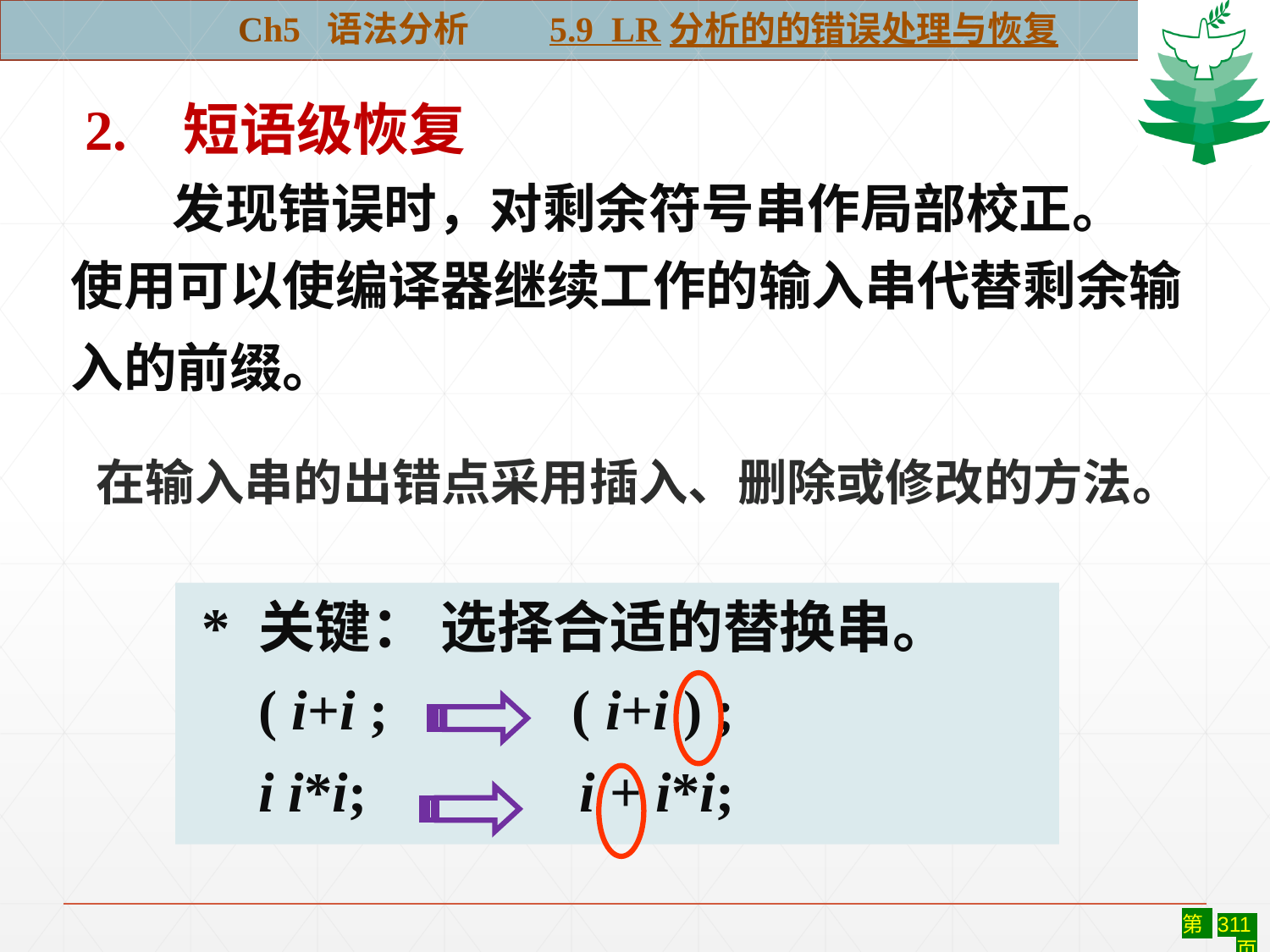

Ch5  语法分析         5.9  LR分析的的错误处理与恢复
 2.   短语级恢复
        发现错误时，对剩余符号串作局部校正。
使用可以使编译器继续工作的输入串代替剩余输
入的前缀。
#
 在输入串的出错点采用插入、删除或修改的方法。
 * 关键： 选择合适的替换串。
     ( i+i ;             ( i+i ) ;
     i i*i;               i + i*i;